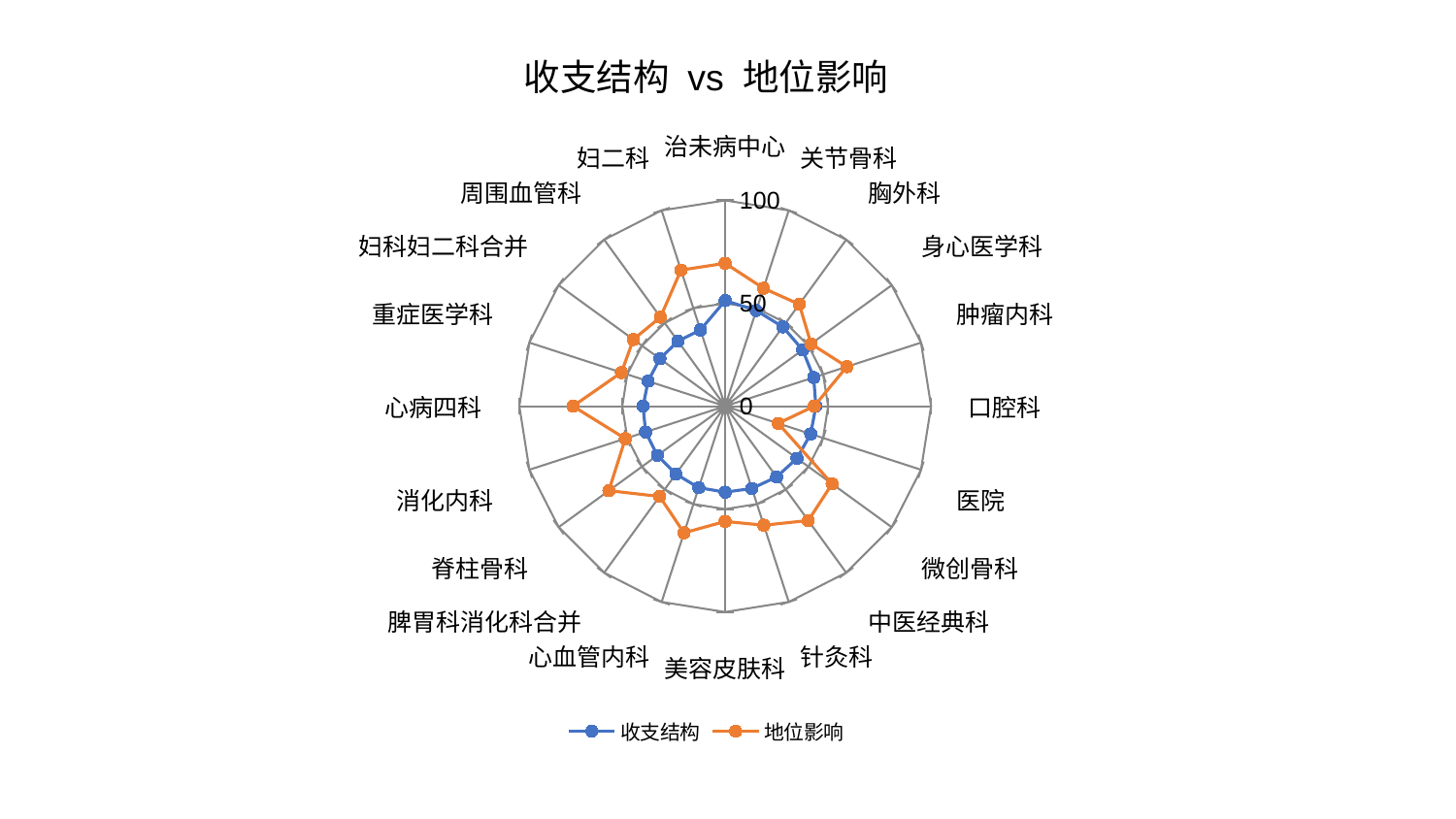

### Chart: 收支结构 vs 地位影响

| Category | 收支结构 | 地位影响 |
|---|---|---|
| 治未病中心 | 51.311366762523974 | 69.4596934366743 |
| 关节骨科 | 48.906790263278374 | 60.25035933167825 |
| 胸外科 | 47.63371159939549 | 61.2012287386557 |
| 身心医学科 | 46.52034463782929 | 51.54906237070118 |
| 肿瘤内科 | 45.200923717354605 | 62.12782462541011 |
| 口腔科 | 44.052628536907676 | 43.26124732457028 |
| 医院 | 43.68762524188362 | 27.101390523339166 |
| 微创骨科 | 43.11265094098896 | 64.20417684142794 |
| 中医经典科 | 42.52236389024496 | 68.680169804141 |
| 针灸科 | 42.03839989803016 | 60.81689557271552 |
| 美容皮肤科 | 41.77834987272324 | 55.990602448051774 |
| 心血管内科 | 41.63336353612852 | 64.70486588405844 |
| 脾胃科消化科合并 | 40.77159323755222 | 54.2168576781681 |
| 脊柱骨科 | 40.70756443753786 | 69.85749512689549 |
| 消化内科 | 40.65274471184217 | 51.003461967812854 |
| 心病四科 | 39.89864131983746 | 73.93945752245568 |
| 重症医学科 | 39.378311785400065 | 52.9942739313691 |
| 妇科妇二科合并 | 39.222311797048775 | 55.136839904301524 |
| 周围血管科 | 39.06039160320163 | 53.48274610667647 |
| 妇二科 | 38.98765992384107 | 69.52896617677325 |
32